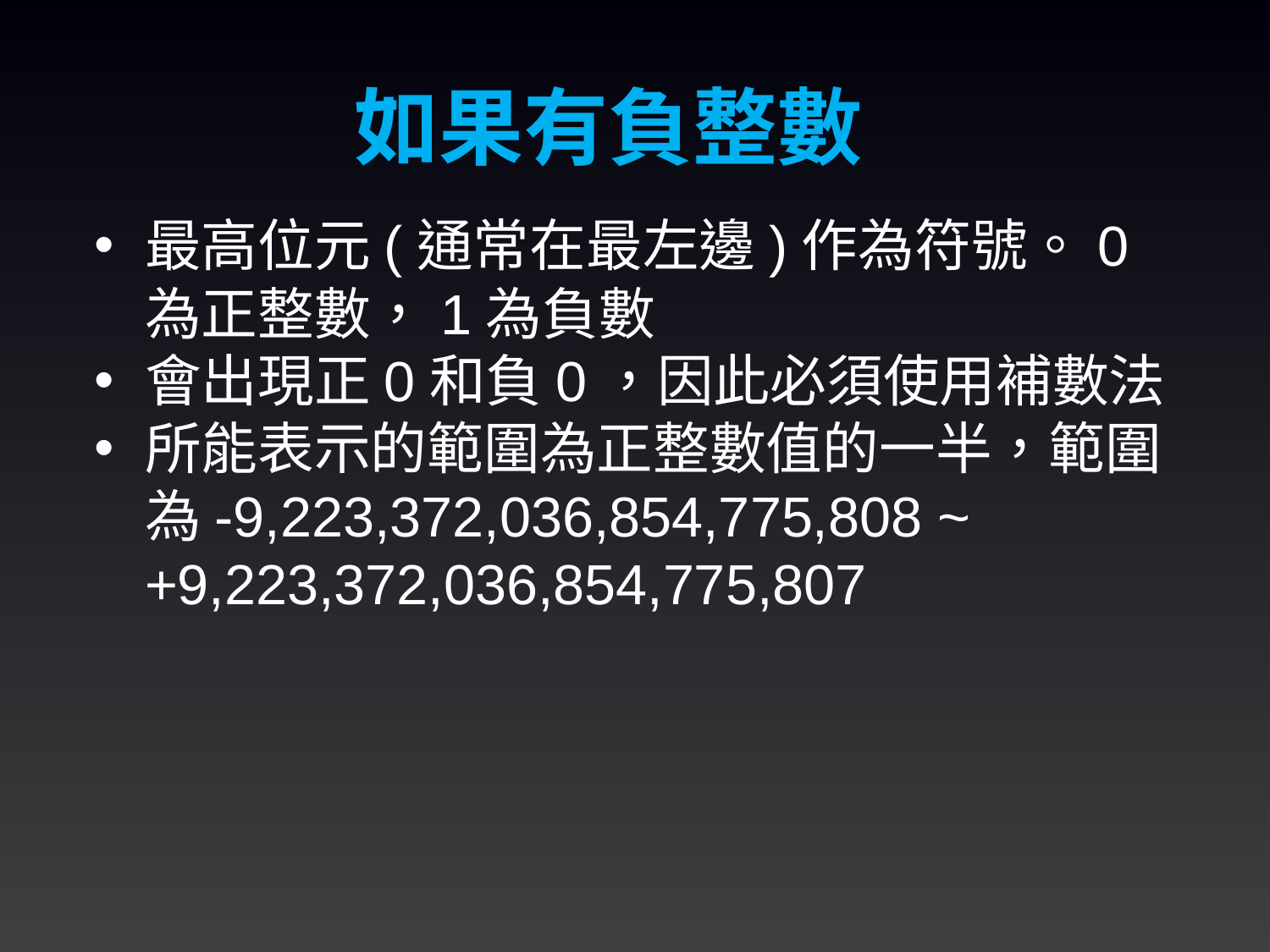

如果有負整數
最高位元(通常在最左邊)作為符號。0為正整數，1為負數
會出現正0和負0，因此必須使用補數法
所能表示的範圍為正整數值的一半，範圍為-9,223,372,036,854,775,808 ~ +9,223,372,036,854,775,807